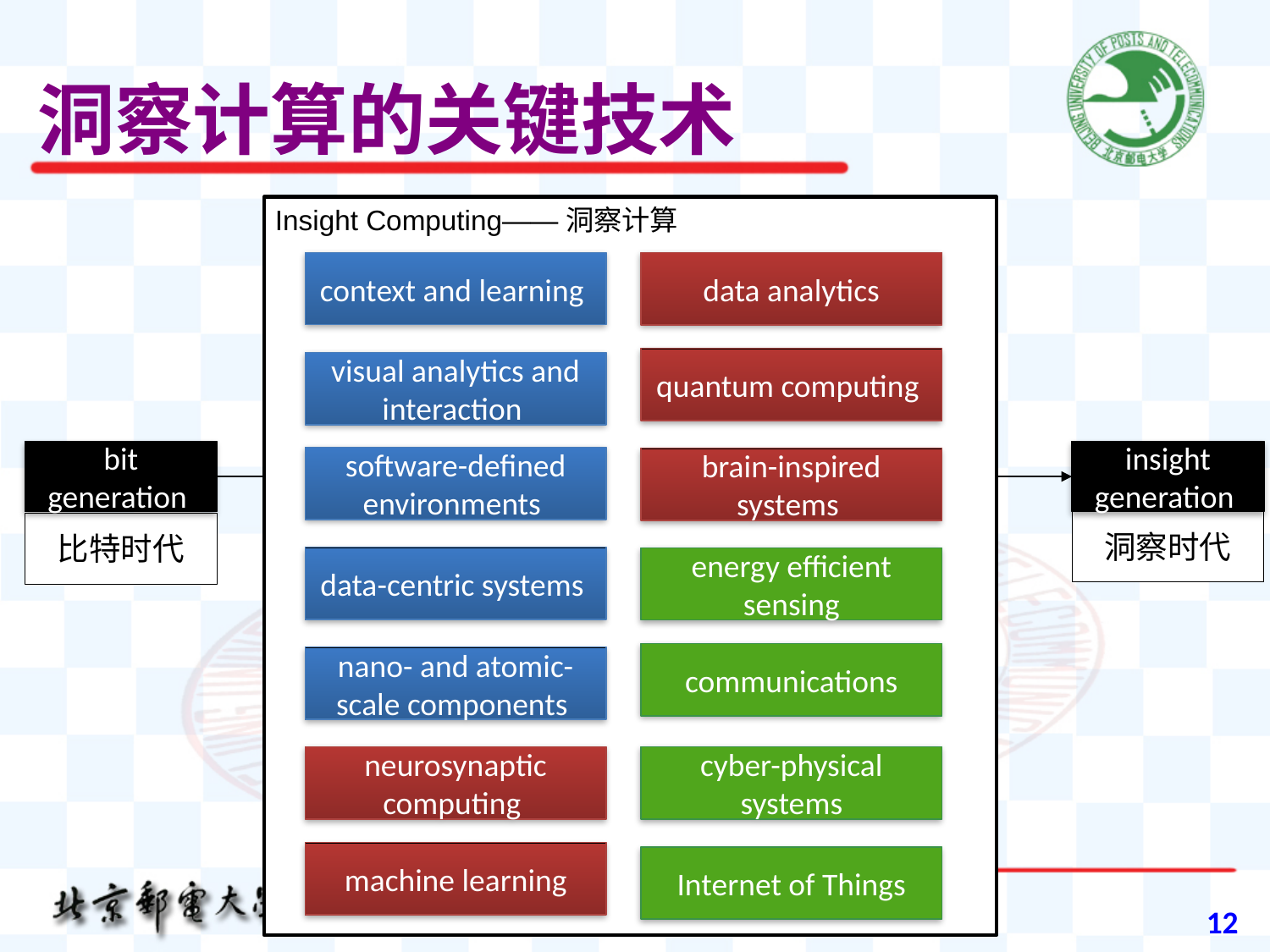

# 洞察计算的关键技术
Insight Computing——洞察计算

context and learning
data analytics
quantum computing
visual analytics and interaction
bit generation
insight generation
software-defined environments
brain-inspired systems
洞察时代
比特时代
data-centric systems
energy efficient sensing
communications
nano- and atomic-scale components
neurosynaptic computing
cyber-physical systems
machine learning
Internet of Things